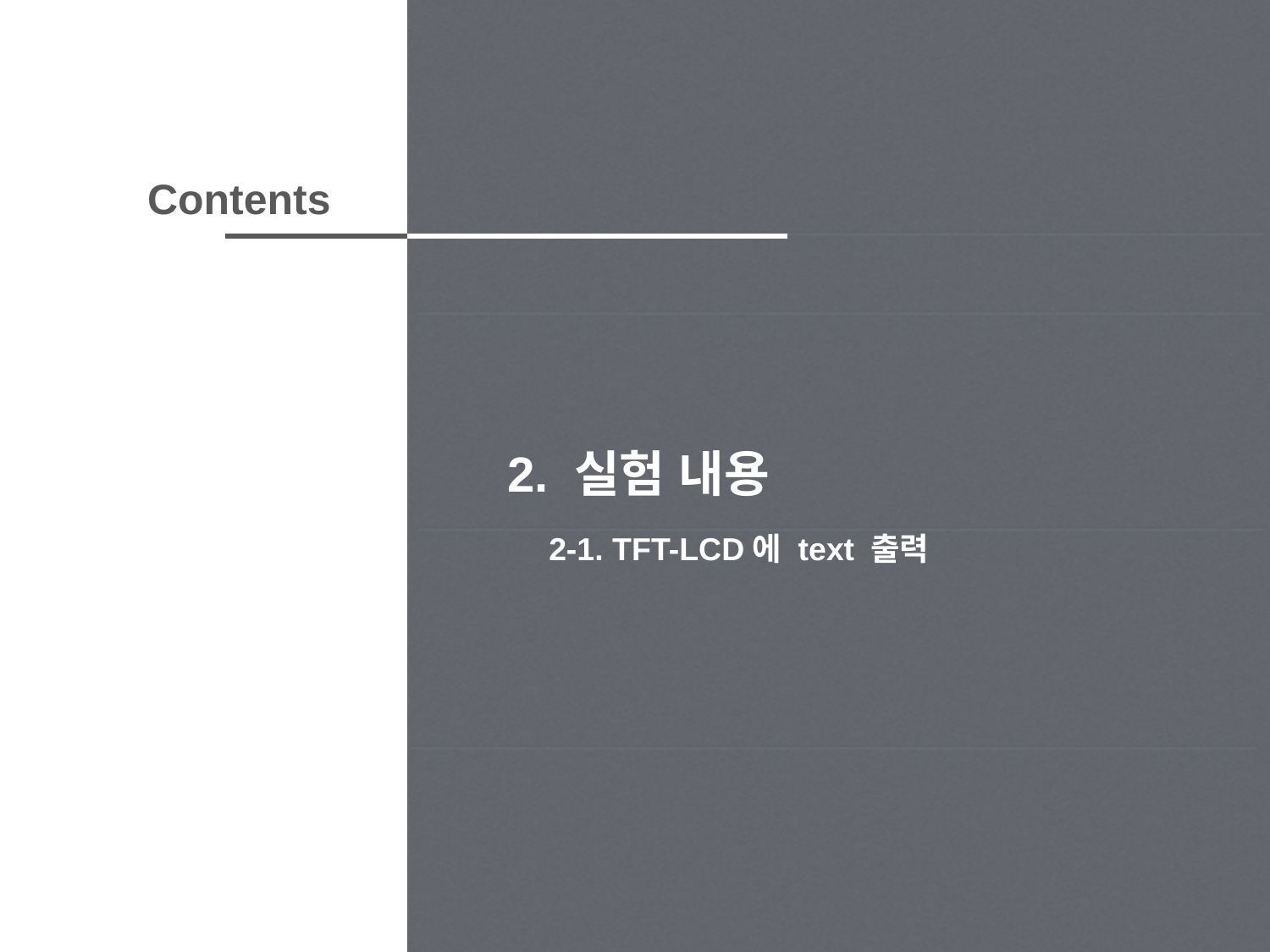

2. 실험 내용
   2-1. TFT-LCD에 text 출력